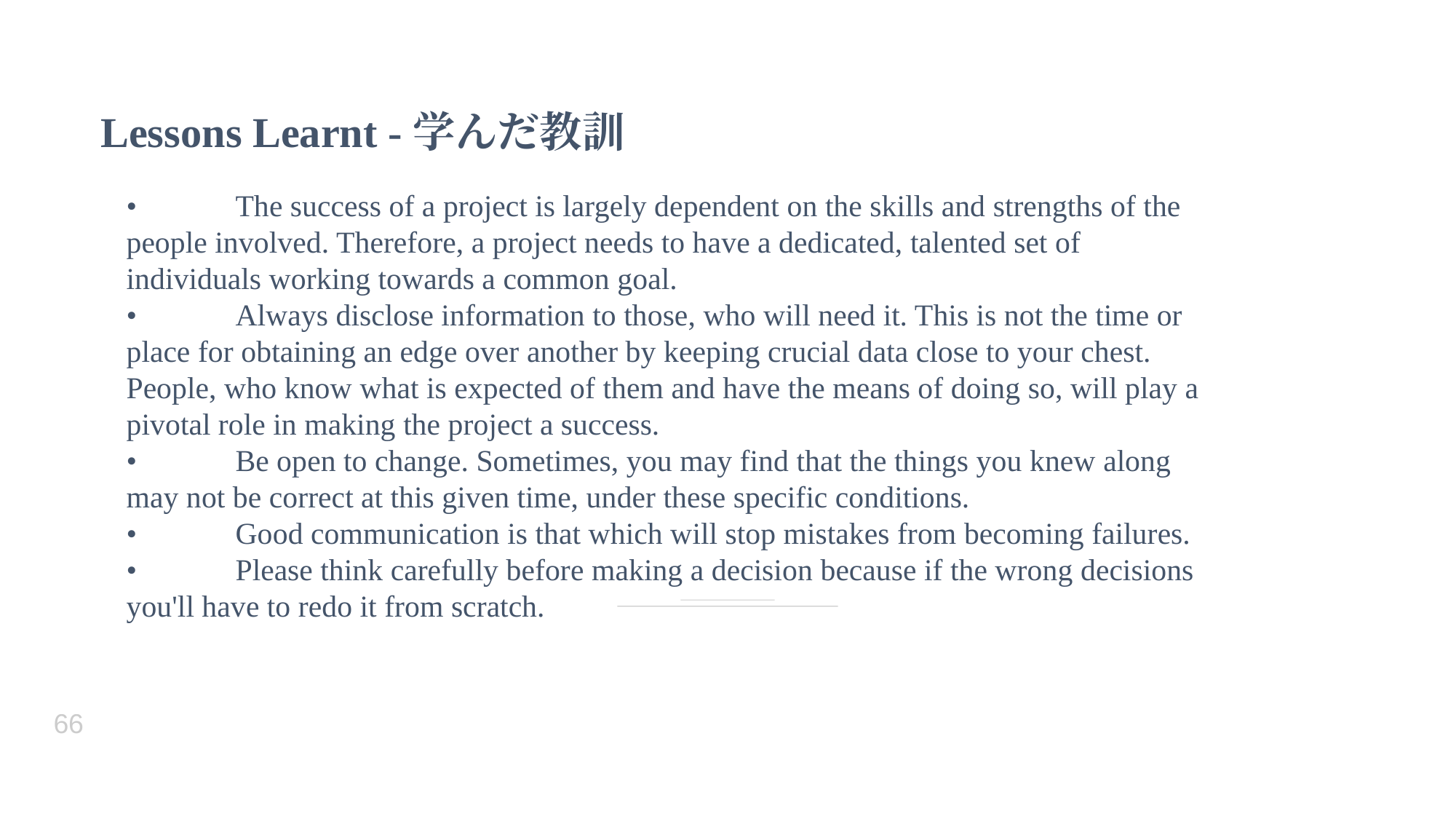

Lessons Learnt -学んだ教訓
•	The success of a project is largely dependent on the skills and strengths of the people involved. Therefore, a project needs to have a dedicated, talented set of individuals working towards a common goal.
•	Always disclose information to those, who will need it. This is not the time or place for obtaining an edge over another by keeping crucial data close to your chest. People, who know what is expected of them and have the means of doing so, will play a pivotal role in making the project a success.
•	Be open to change. Sometimes, you may find that the things you knew along may not be correct at this given time, under these specific conditions.
•	Good communication is that which will stop mistakes from becoming failures.
•	Please think carefully before making a decision because if the wrong decisions you'll have to redo it from scratch.